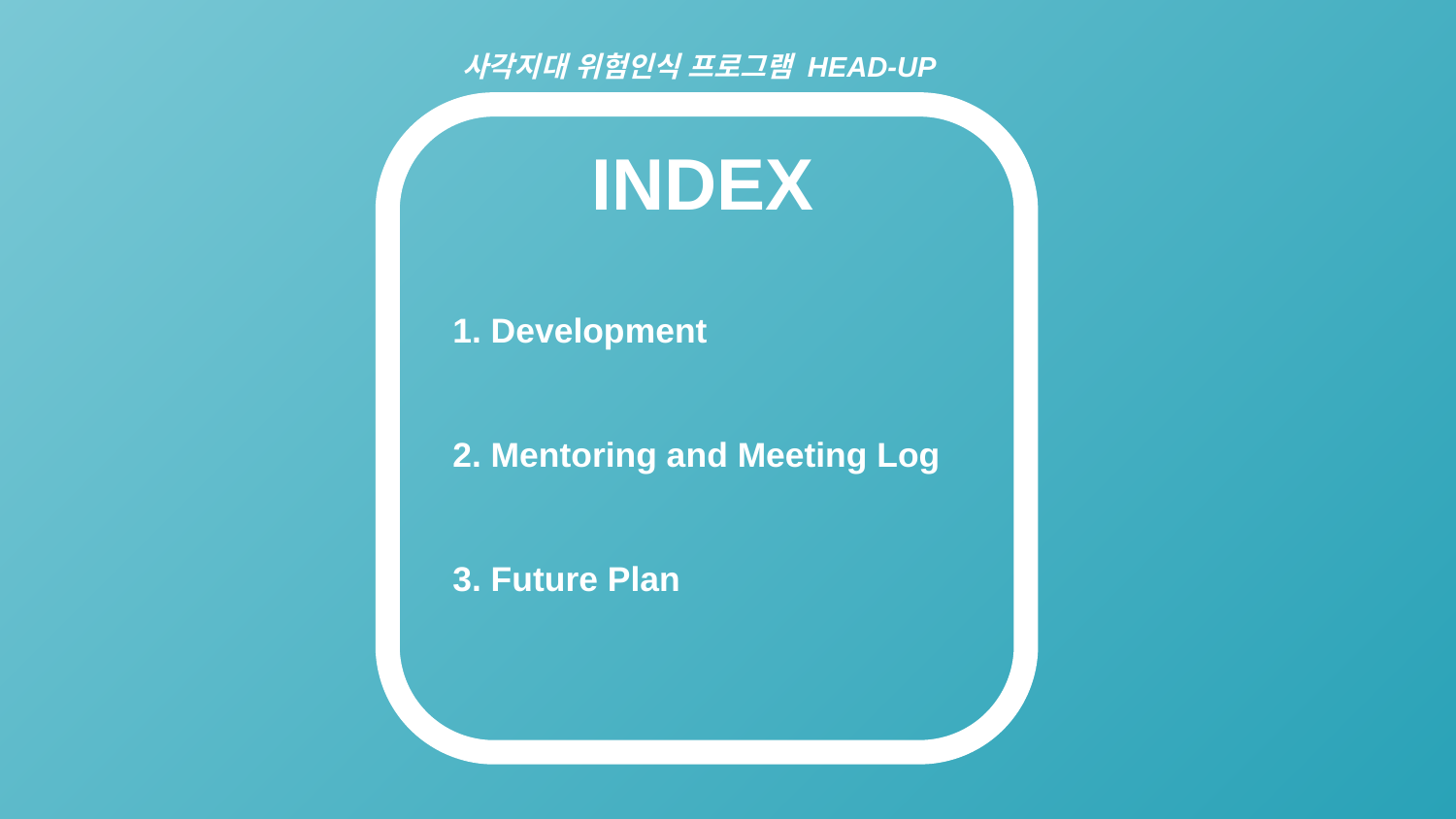

사각지대 위험인식 프로그램 HEAD-UP

   INDEX

1. Development

2. Mentoring and Meeting Log

3. Future Plan